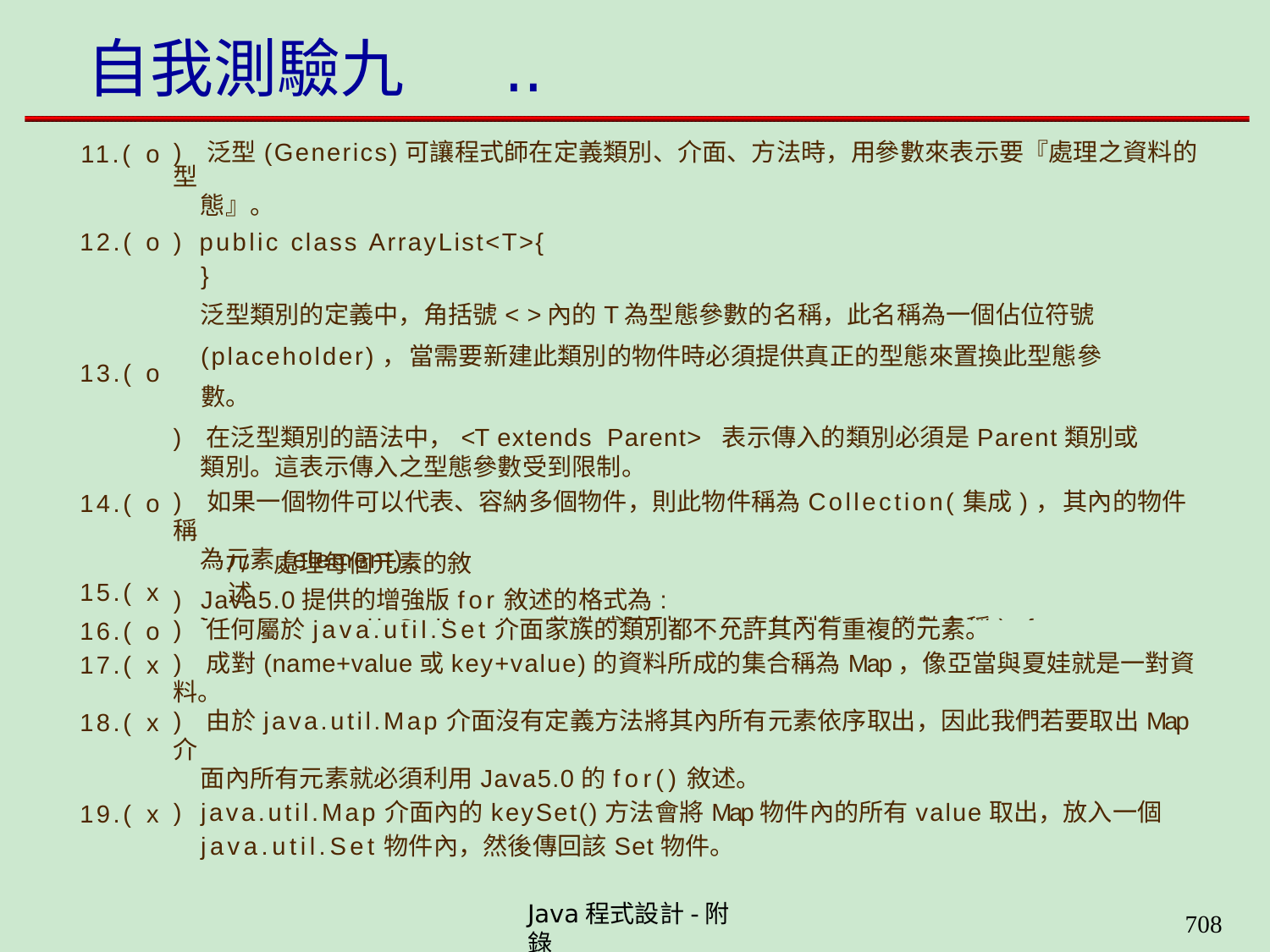

# 自我測驗九	..
| 11.( | o | ) 泛型(Generics)可讓程式師在定義類別、介面、方法時，用參數來表示要『處理之資料的型 |
| --- | --- | --- |
|  |  | 態』。 |
| 12.( | o | ) public class ArrayList<T>{ |
| 13.( | o | } 泛型類別的定義中，角括號< >內的T為型態參數的名稱，此名稱為一個佔位符號 (placeholder)，當需要新建此類別的物件時必須提供真正的型態來置換此型態參數。 ) 在泛型類別的語法中，<T extends Parent> 表示傳入的類別必須是Parent類別或它的子 |
|  |  | 類別。這表示傳入之型態參數受到限制。 |
| 14.( | o | ) 如果一個物件可以代表、容納多個物件，則此物件稱為Collection(集成)，其內的物件稱 |
| 15.( | x | 為元素(element)。 ) Java5.0提供的增強版for敘述的格式為: |
|  |  | for (java.util.Collection物件或陣列 : 元素的型態 變數名稱) { |
// 處理每個元素的敘述
}
| 16.( | o | ) 任何屬於java.util.Set介面家族的類別都不允許其內有重複的元素。 |
| --- | --- | --- |
| 17.( | x | ) 成對(name+value或key+value)的資料所成的集合稱為Map，像亞當與夏娃就是一對資料。 |
| 18.( | x | ) 由於java.util.Map介面沒有定義方法將其內所有元素依序取出，因此我們若要取出Map介 |
|  |  | 面內所有元素就必須利用Java5.0的for()敘述。 |
| 19.( | x | ) java.util.Map介面內的keySet()方法會將Map物件內的所有value取出，放入一個 |
|  |  | java.util.Set物件內，然後傳回該Set物件。 |
Java程式設計-附錄
708